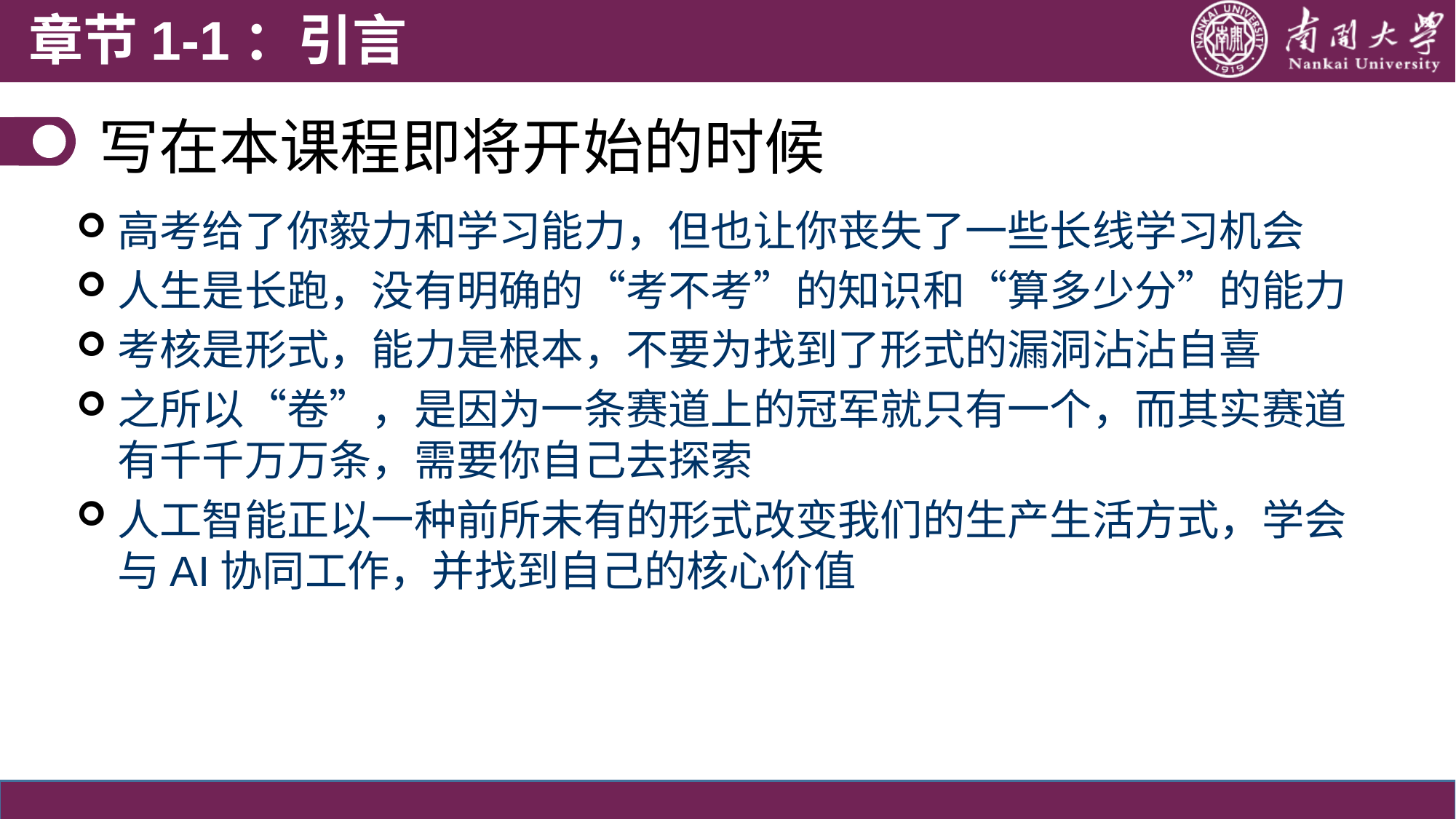

章节1-1：引言
# 写在本课程即将开始的时候

高考给了你毅力和学习能力，但也让你丧失了一些长线学习机会
人生是长跑，没有明确的“考不考”的知识和“算多少分”的能力
考核是形式，能力是根本，不要为找到了形式的漏洞沾沾自喜
之所以“卷”，是因为一条赛道上的冠军就只有一个，而其实赛道有千千万万条，需要你自己去探索
人工智能正以一种前所未有的形式改变我们的生产生活方式，学会与AI协同工作，并找到自己的核心价值